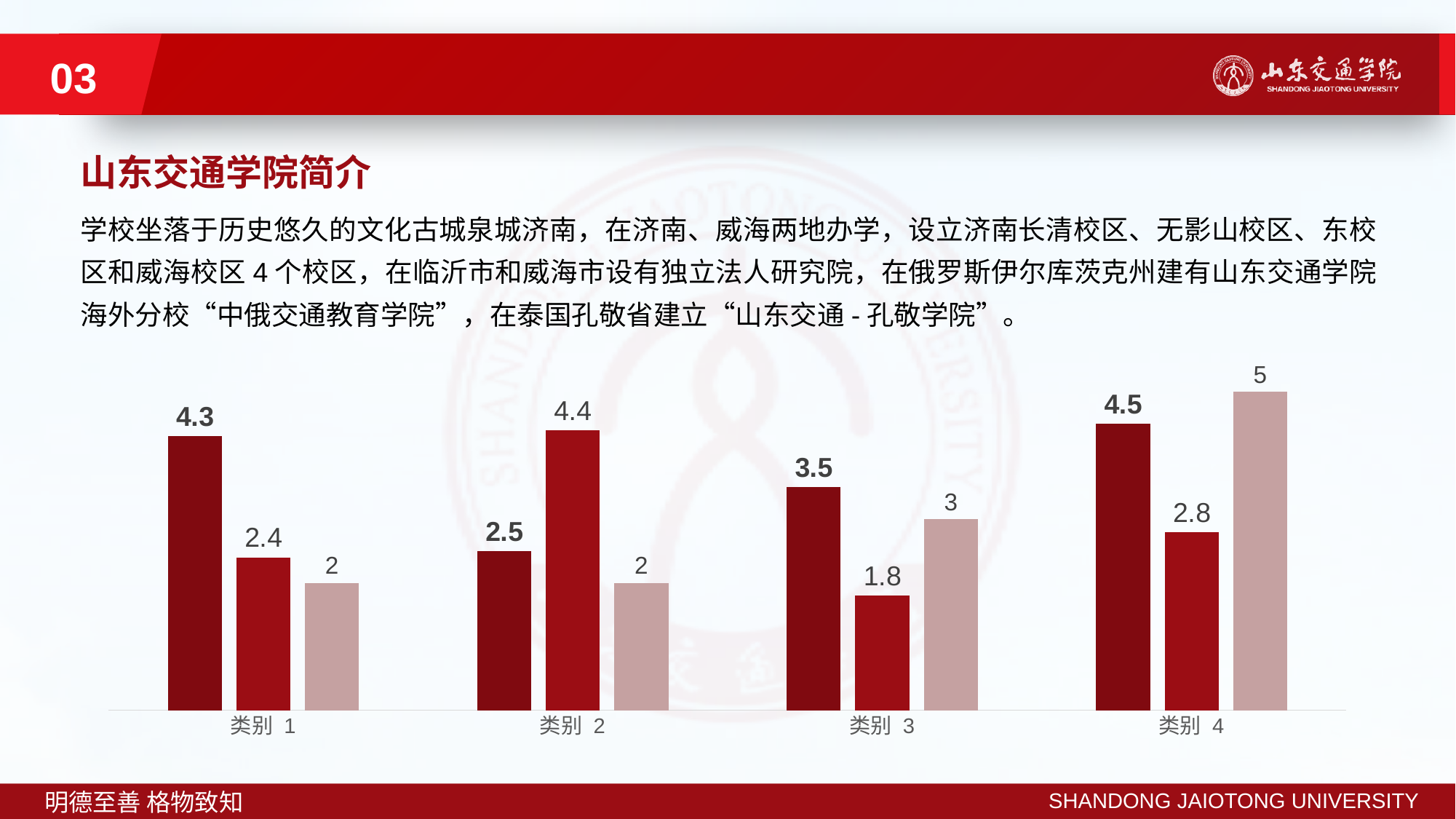

03
山东交通学院简介
学校坐落于历史悠久的文化古城泉城济南，在济南、威海两地办学，设立济南长清校区、无影山校区、东校区和威海校区4个校区，在临沂市和威海市设有独立法人研究院，在俄罗斯伊尔库茨克州建有山东交通学院海外分校“中俄交通教育学院”，在泰国孔敬省建立“山东交通-孔敬学院”。

### Chart

| Category | 系列 1 | 系列 2 | 系列 3 |
|---|---|---|---|
| 类别 1 | 4.3 | 2.4 | 2.0 |
| 类别 2 | 2.5 | 4.4 | 2.0 |
| 类别 3 | 3.5 | 1.8 | 3.0 |
| 类别 4 | 4.5 | 2.8 | 5.0 |